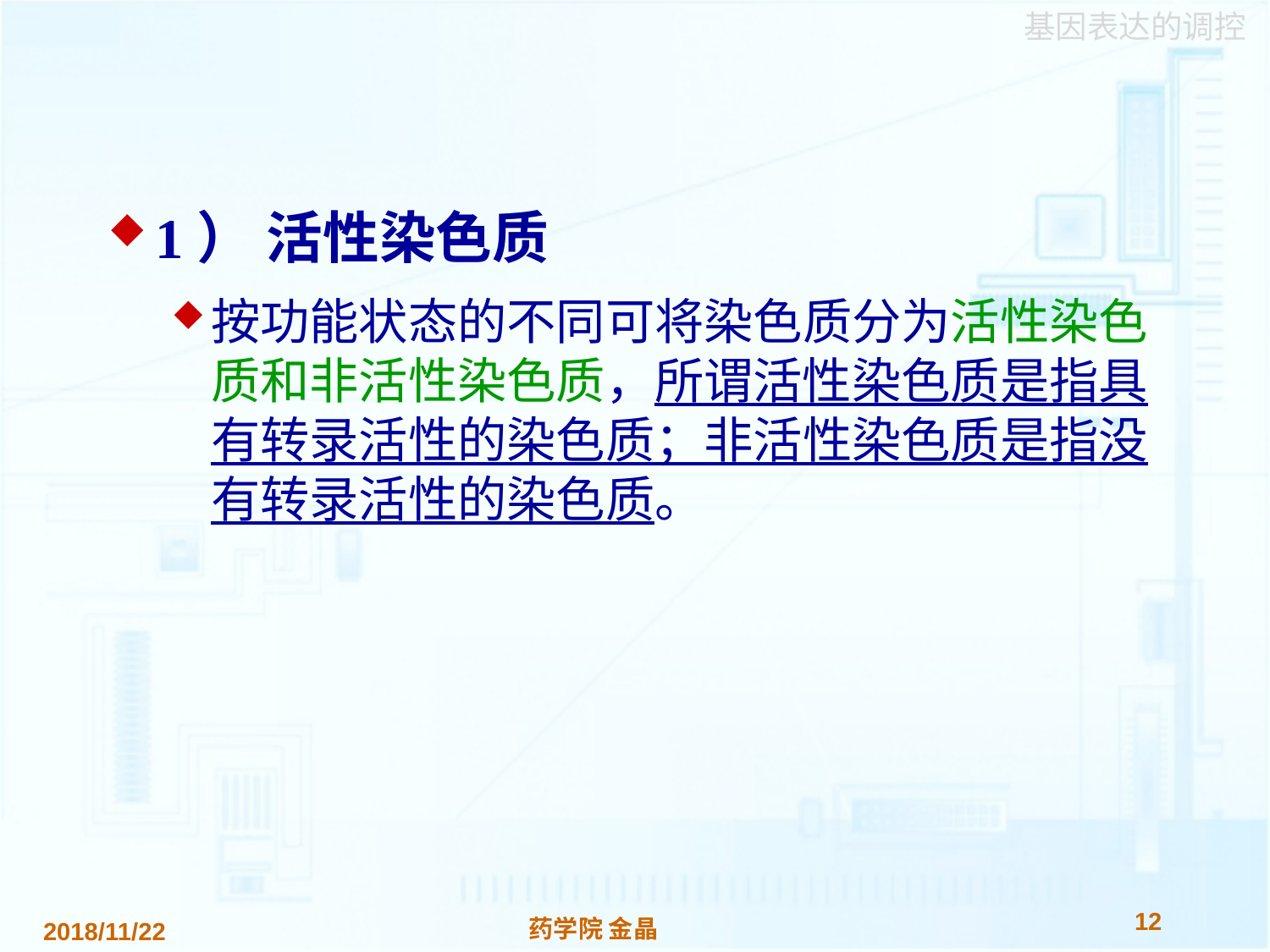

#
1） 活性染色质
按功能状态的不同可将染色质分为活性染色质和非活性染色质，所谓活性染色质是指具有转录活性的染色质；非活性染色质是指没有转录活性的染色质。
12
药学院 金晶
2018/11/22